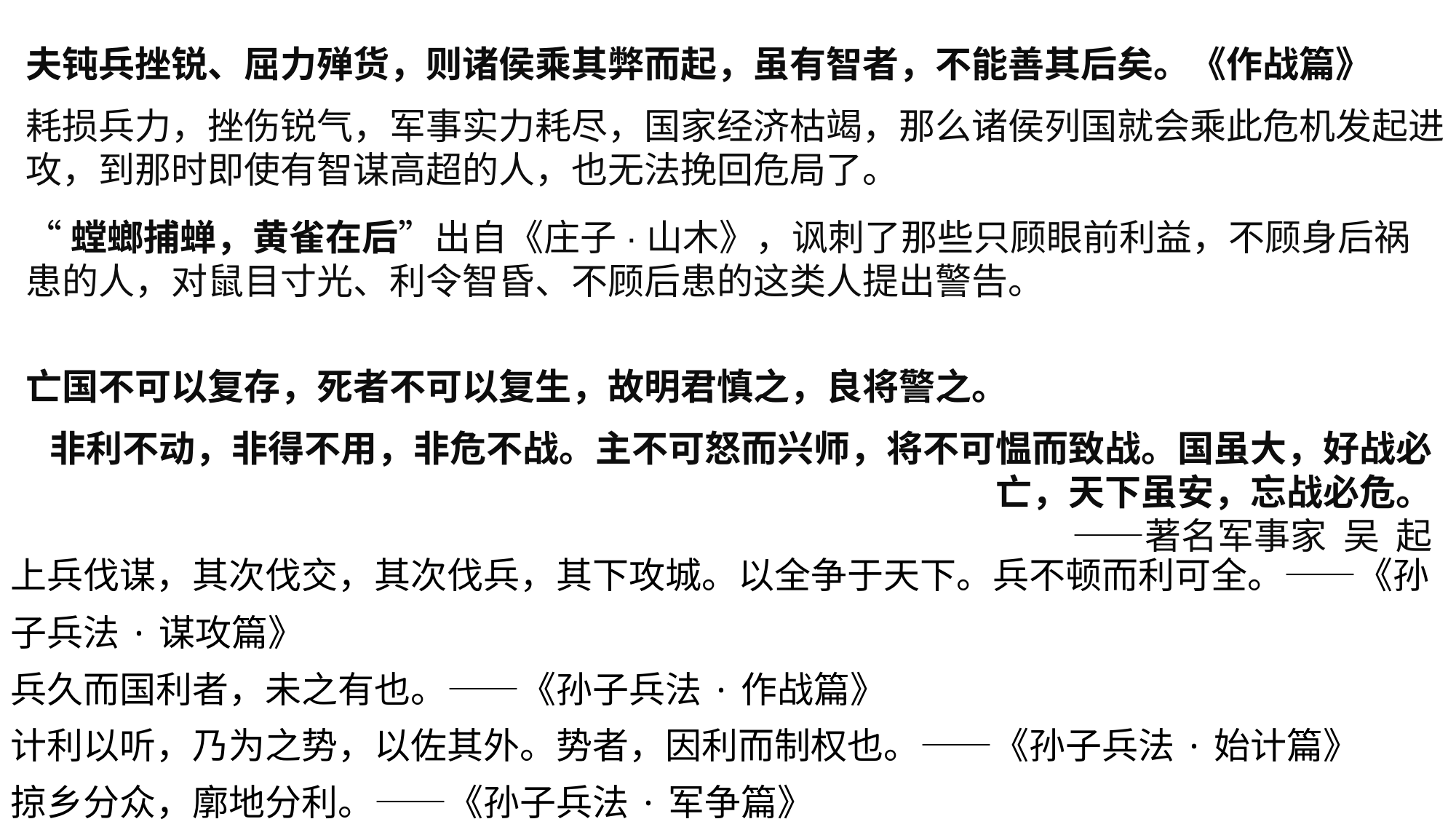

夫钝兵挫锐、屈力殚货，则诸侯乘其弊而起，虽有智者，不能善其后矣。《作战篇》
耗损兵力，挫伤锐气，军事实力耗尽，国家经济枯竭，那么诸侯列国就会乘此危机发起进攻，到那时即使有智谋高超的人，也无法挽回危局了。
“螳螂捕蝉，黄雀在后”出自《庄子·山木》，讽刺了那些只顾眼前利益，不顾身后祸患的人，对鼠目寸光、利令智昏、不顾后患的这类人提出警告。

亡国不可以复存，死者不可以复生，故明君慎之，良将警之。
非利不动，非得不用，非危不战。主不可怒而兴师，将不可愠而致战。国虽大，好战必亡，天下虽安，忘战必危。
                                   ——著名军事家  吴  起

上兵伐谋，其次伐交，其次伐兵，其下攻城。以全争于天下。兵不顿而利可全。——《孙子兵法·谋攻篇》
兵久而国利者，未之有也。——《孙子兵法·作战篇》
计利以听，乃为之势，以佐其外。势者，因利而制权也。——《孙子兵法·始计篇》
掠乡分众，廓地分利。——《孙子兵法·军争篇》